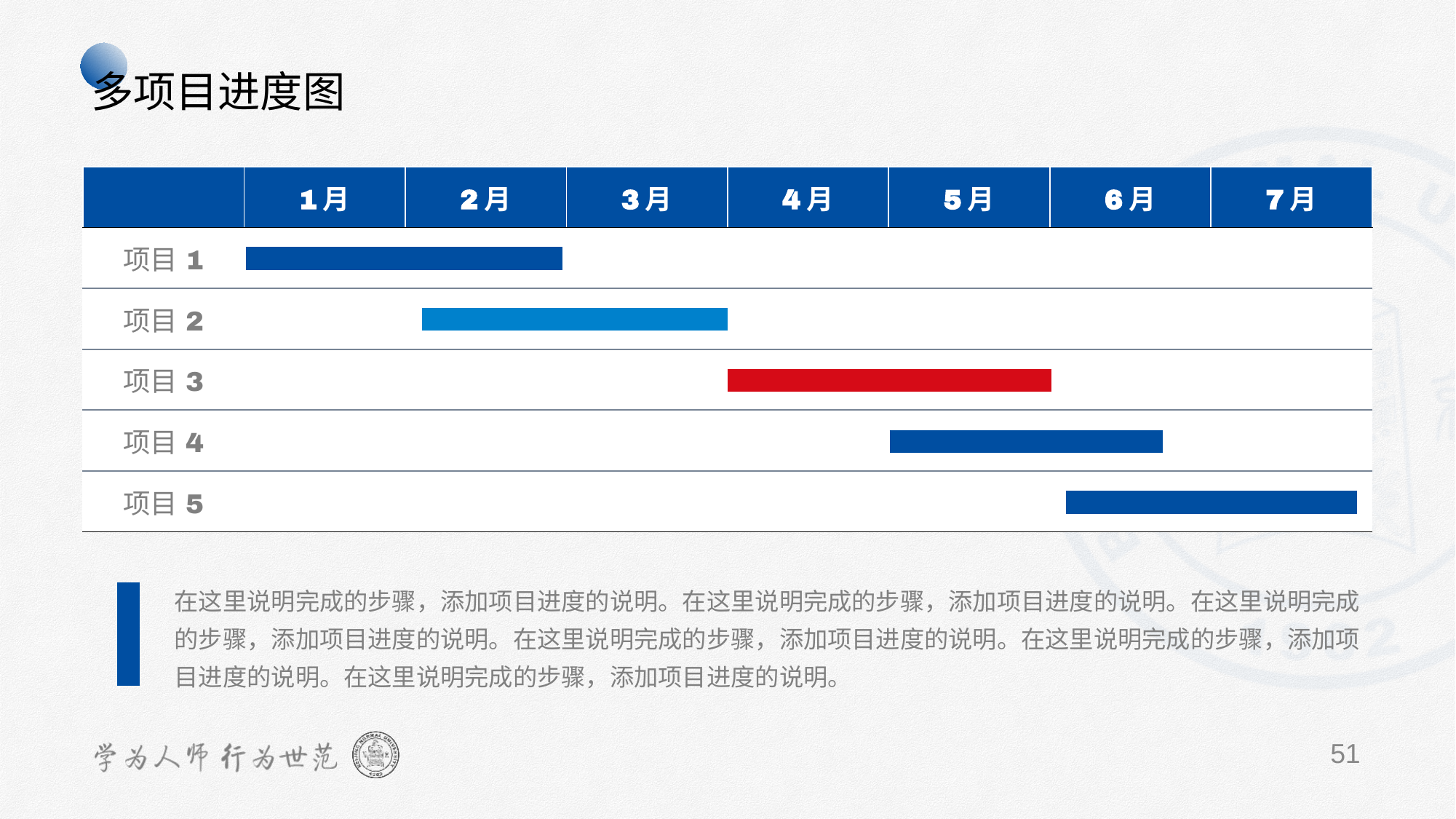

TIP
按住shift平行拖动线条设置完成进度，月份可以在表格布局中添加

多项目进度图
|  | 1月 | 2月 | 3月 | 4月 | 5月 | 6月 | 7月 |
| --- | --- | --- | --- | --- | --- | --- | --- |
| 项目1 |  |  |  |  |  |  |  |
| 项目2 |  |  |  |  |  |  |  |
| 项目3 |  |  |  |  |  |  |  |
| 项目4 |  |  |  |  |  |  |  |
| 项目5 |  |  |  |  |  |  |  |
在这里说明完成的步骤，添加项目进度的说明。在这里说明完成的步骤，添加项目进度的说明。在这里说明完成的步骤，添加项目进度的说明。在这里说明完成的步骤，添加项目进度的说明。在这里说明完成的步骤，添加项目进度的说明。在这里说明完成的步骤，添加项目进度的说明。